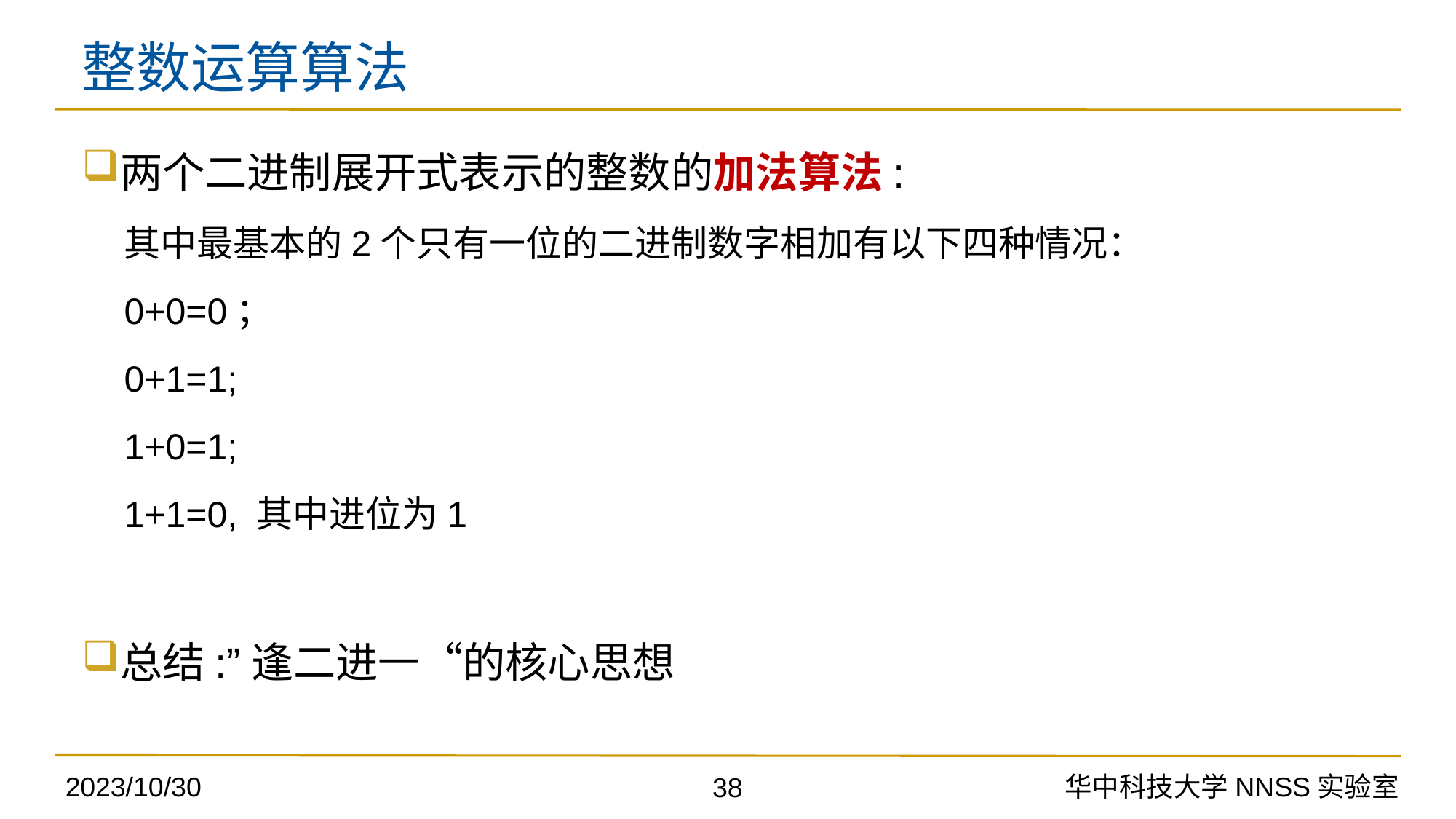

# 整数运算算法
两个二进制展开式表示的整数的加法算法:
其中最基本的2个只有一位的二进制数字相加有以下四种情况：
0+0=0；
0+1=1;
1+0=1;
1+1=0, 其中进位为1

总结:”逢二进一“的核心思想
2023/10/30
华中科技大学NNSS实验室
38